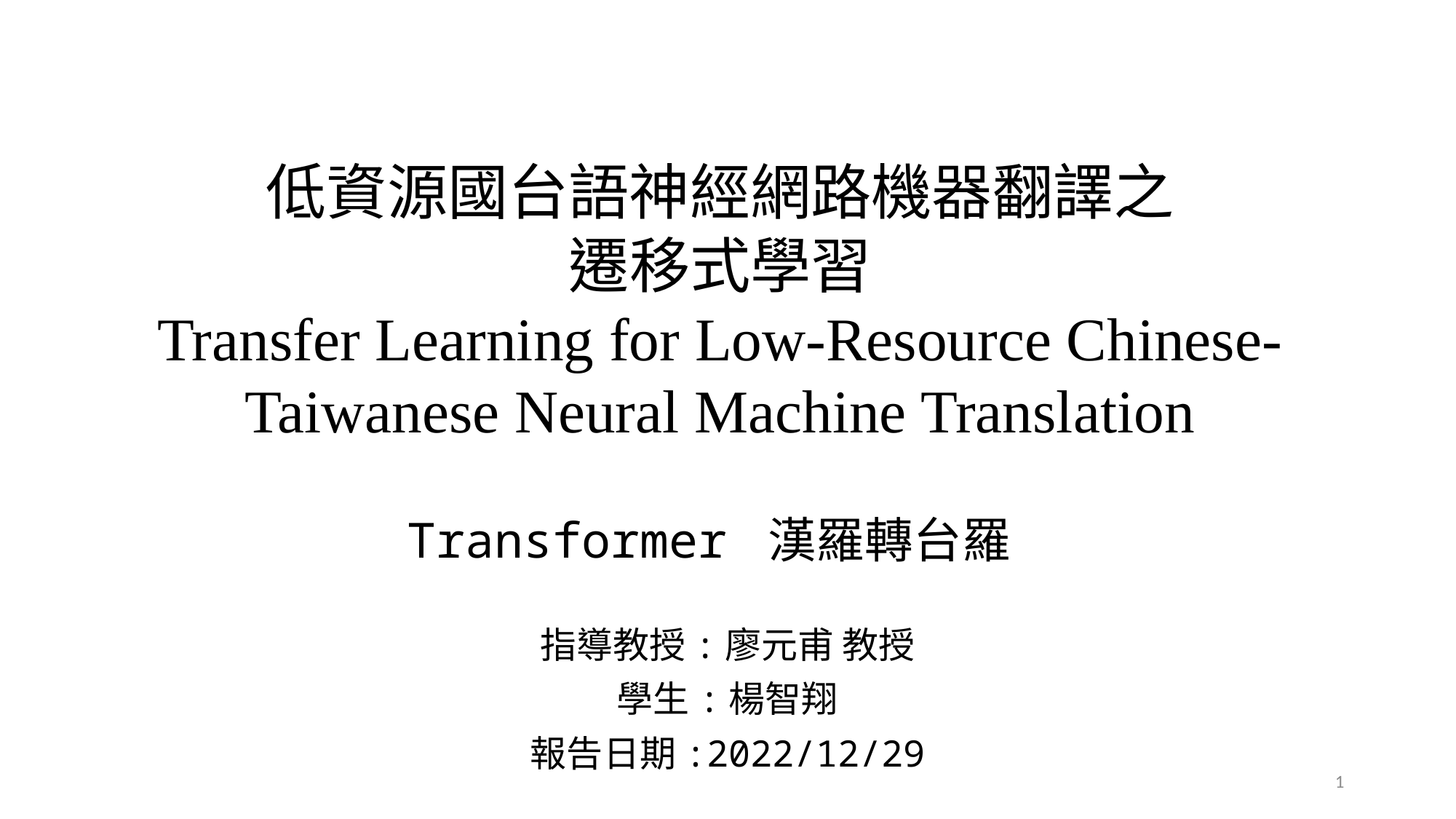

# 低資源國台語神經網路機器翻譯之 遷移式學習 Transfer Learning for Low-Resource Chinese-Taiwanese Neural Machine Translation

Transformer 漢羅轉台羅
指導教授:廖元甫 教授
學生:楊智翔
報告日期:2022/12/29
1